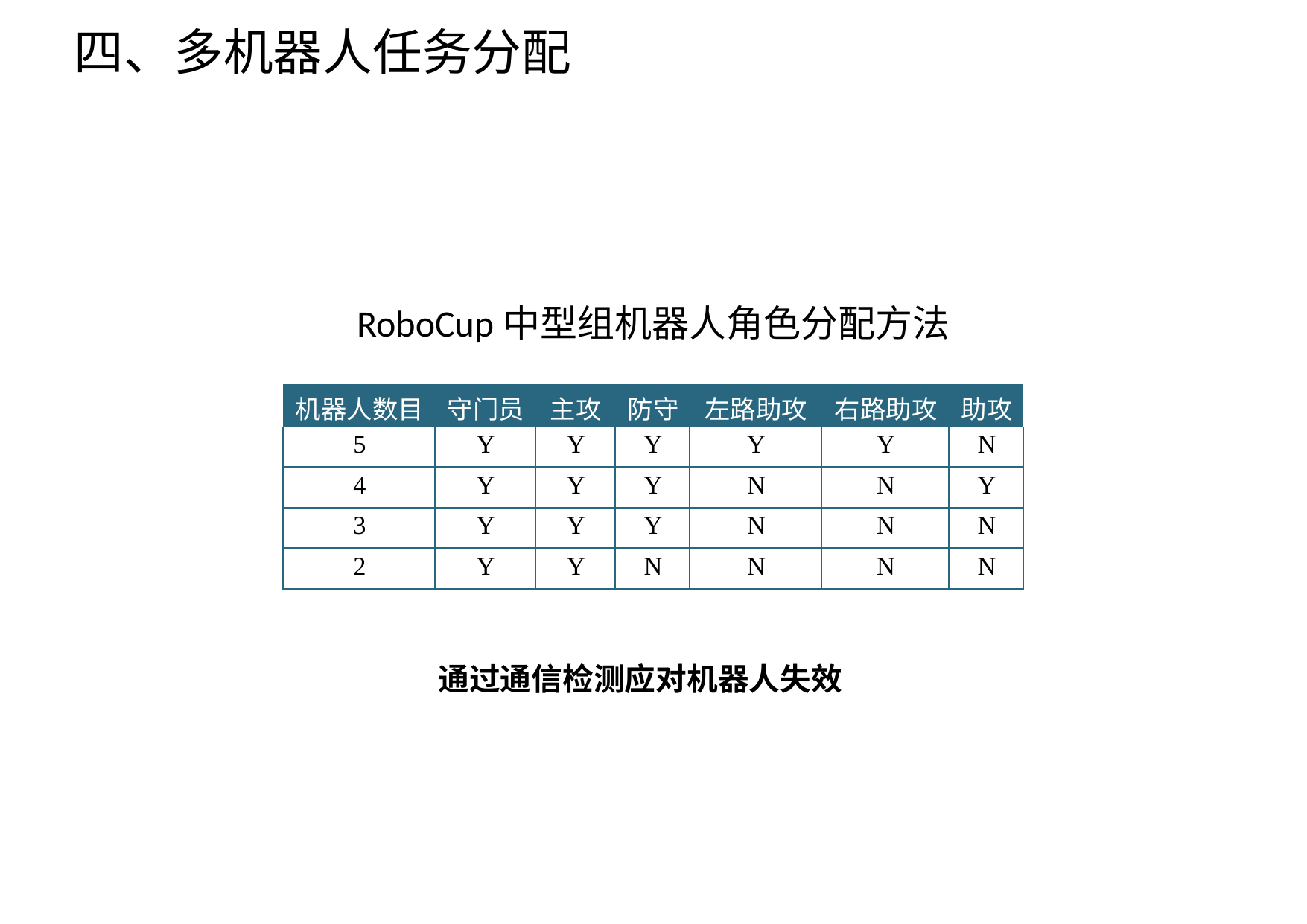

四、多机器人任务分配
RoboCup中型组机器人角色分配方法
| 机器人数目 | 守门员 | 主攻 | 防守 | 左路助攻 | 右路助攻 | 助攻 |
| --- | --- | --- | --- | --- | --- | --- |
| 5 | Y | Y | Y | Y | Y | N |
| 4 | Y | Y | Y | N | N | Y |
| 3 | Y | Y | Y | N | N | N |
| 2 | Y | Y | N | N | N | N |
通过通信检测应对机器人失效